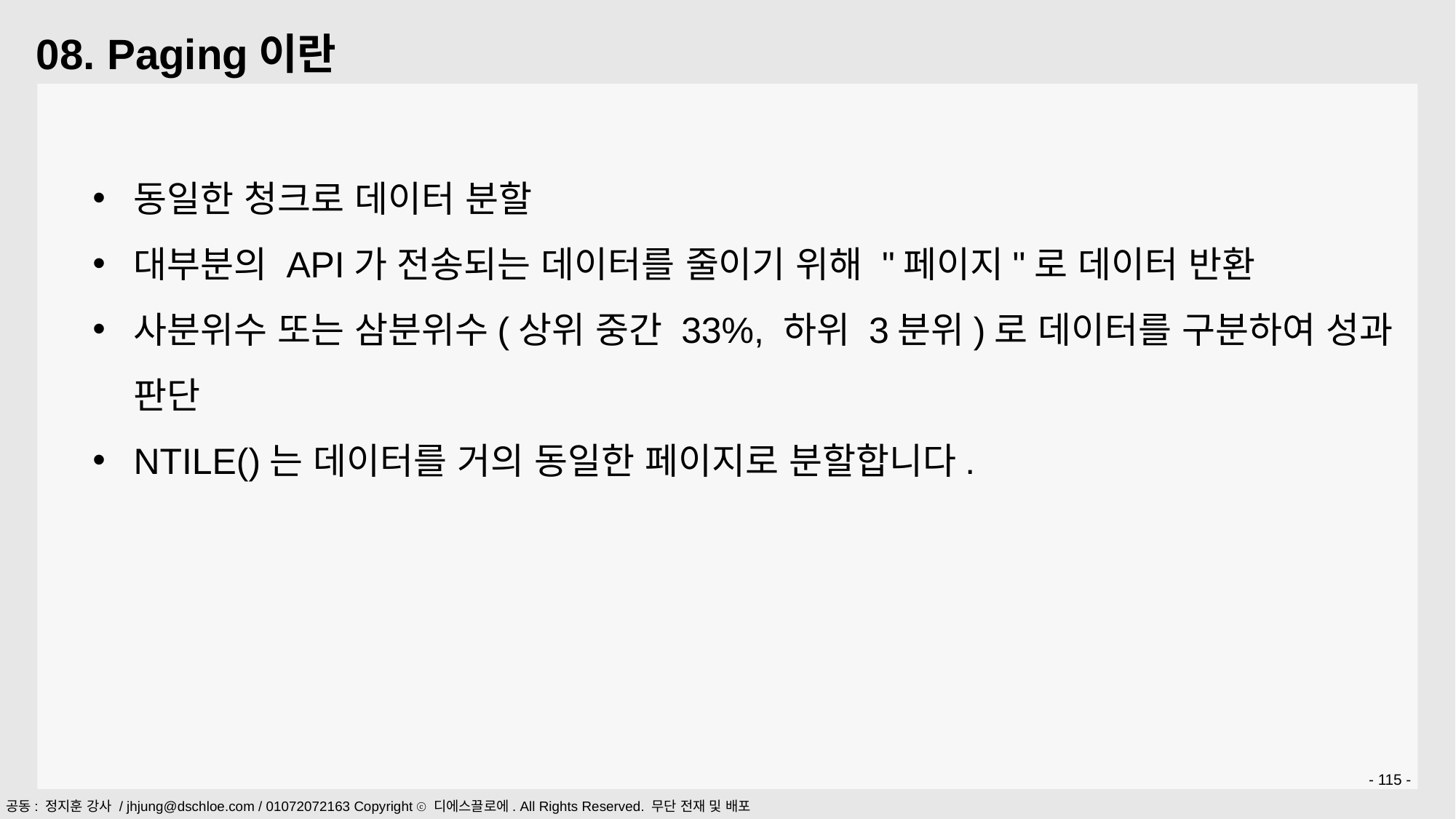

08. Paging이란
동일한 청크로 데이터 분할
대부분의 API가 전송되는 데이터를 줄이기 위해 "페이지"로 데이터 반환
사분위수 또는 삼분위수(상위 중간 33%, 하위 3분위)로 데이터를 구분하여 성과 판단
NTILE()는 데이터를 거의 동일한 페이지로 분할합니다.
- 115 -